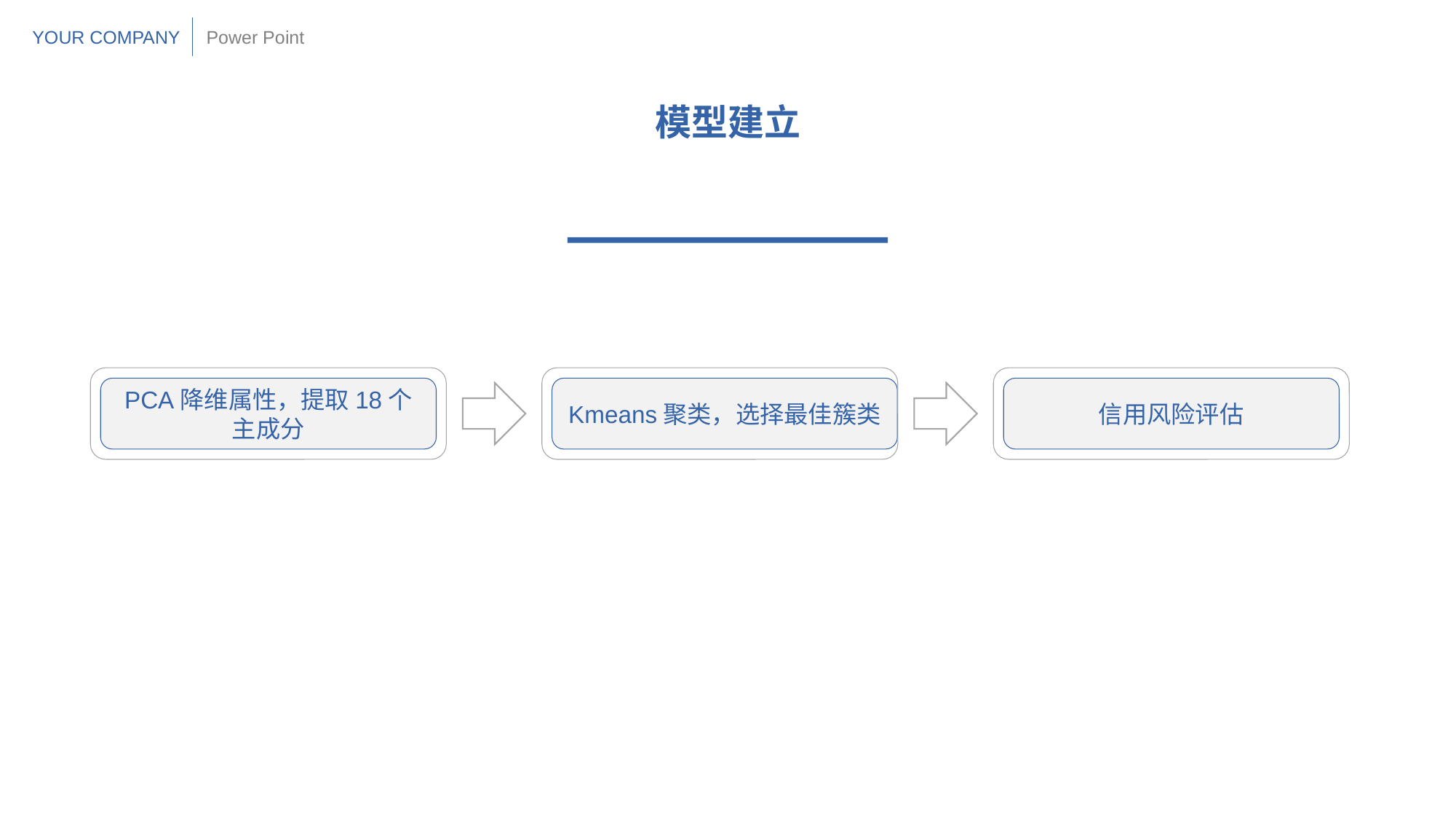

YOUR COMPANY
Power Point
模型建立

PCA降维属性，提取18个主成分
Kmeans聚类，选择最佳簇类
信用风险评估